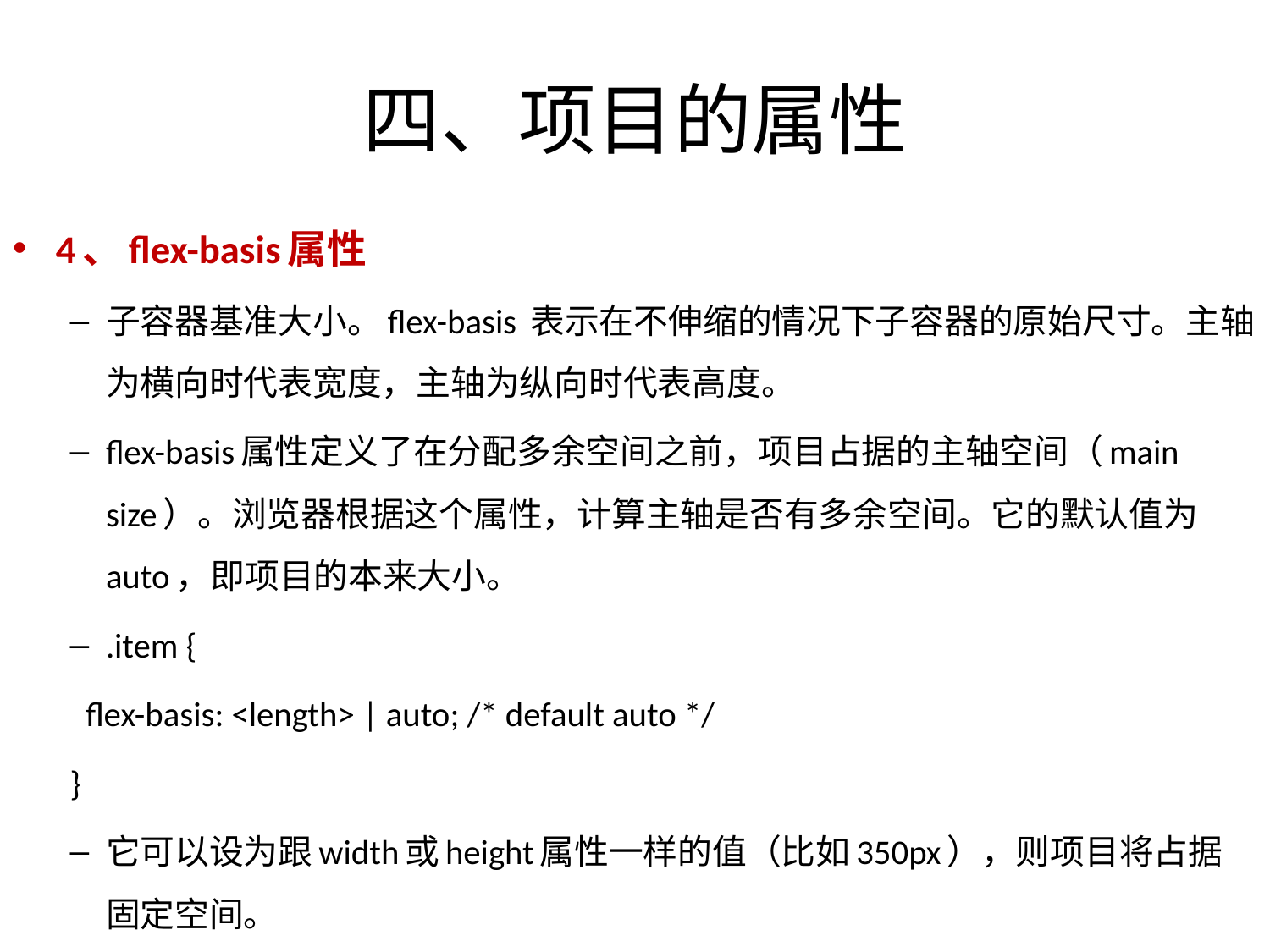

# 四、项目的属性
4、flex-basis属性
子容器基准大小。flex-basis 表示在不伸缩的情况下子容器的原始尺寸。主轴为横向时代表宽度，主轴为纵向时代表高度。
flex-basis属性定义了在分配多余空间之前，项目占据的主轴空间（main size）。浏览器根据这个属性，计算主轴是否有多余空间。它的默认值为auto，即项目的本来大小。
.item {
  flex-basis: <length> | auto; /* default auto */
}
它可以设为跟width或height属性一样的值（比如350px），则项目将占据固定空间。